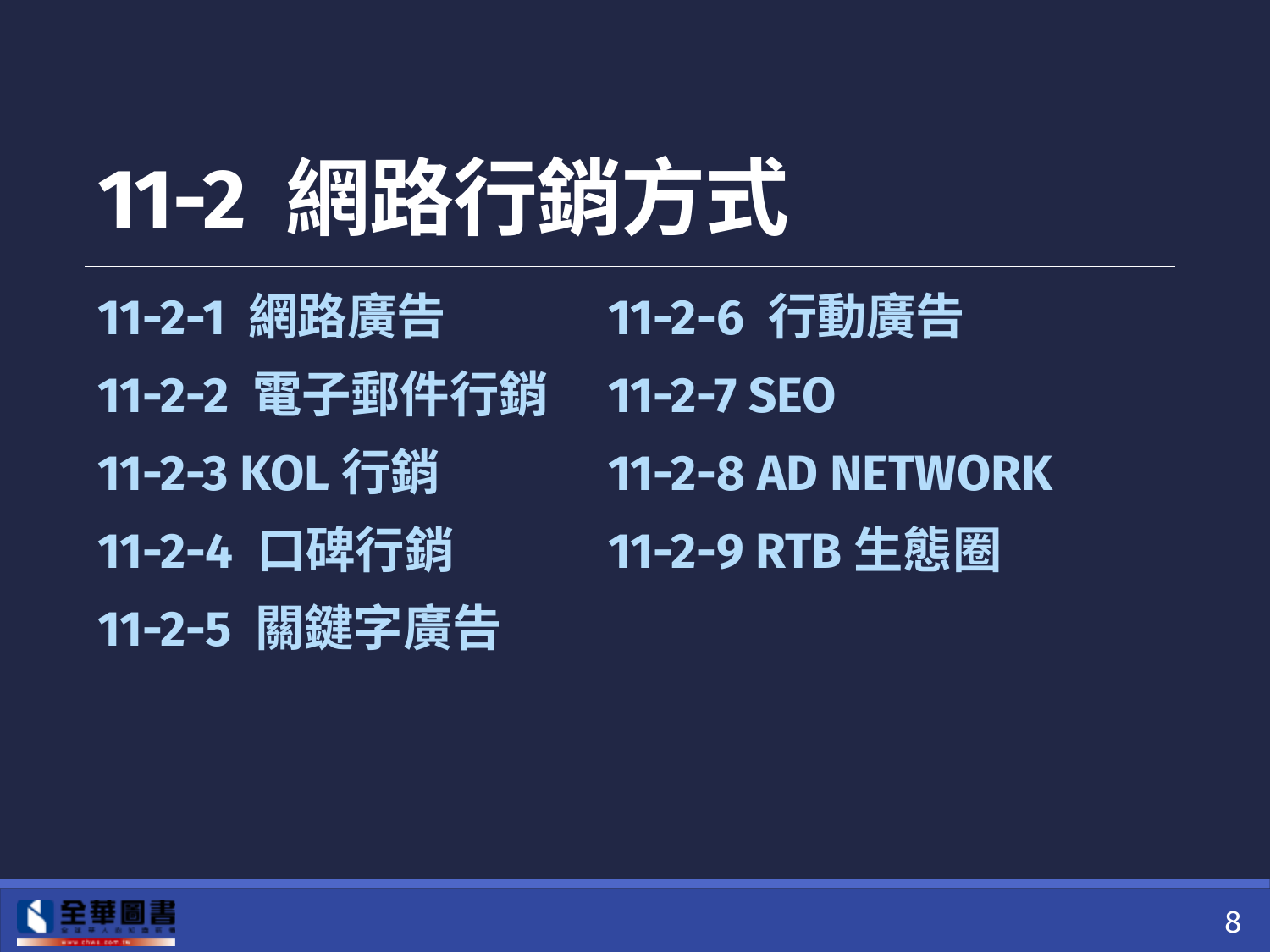

# 11-2 網路行銷方式
11-2-1 網路廣告
11-2-2 電子郵件行銷
11-2-3 KOL行銷
11-2-4 口碑行銷
11-2-5 關鍵字廣告
11-2-6 行動廣告
11-2-7 SEO
11-2-8 AD Network
11-2-9 RTB生態圈
8